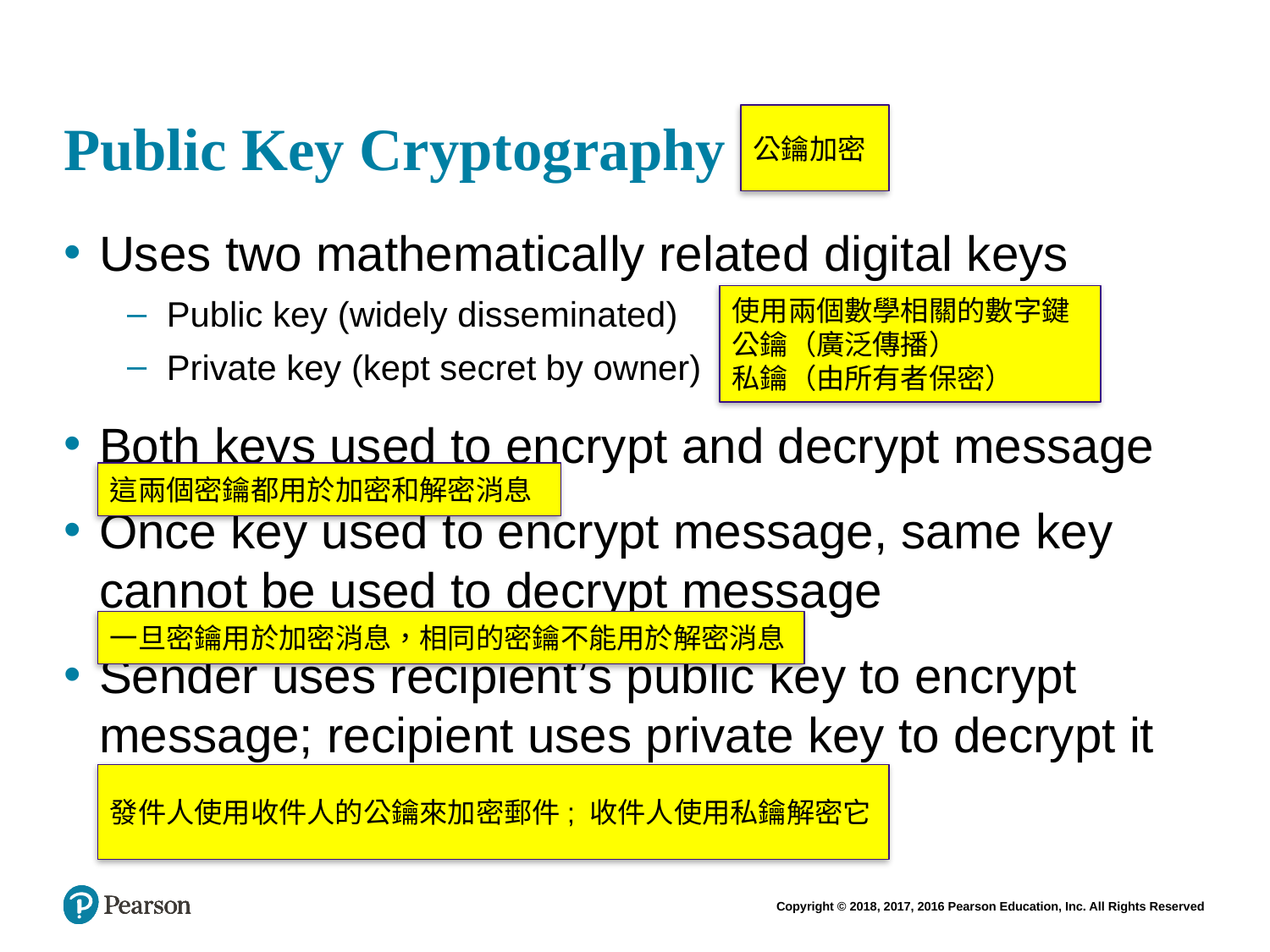

# Public Key Cryptography
公鑰加密
Uses two mathematically related digital keys
Public key (widely disseminated)
Private key (kept secret by owner)
Both keys used to encrypt and decrypt message
Once key used to encrypt message, same key cannot be used to decrypt message
Sender uses recipient’s public key to encrypt message; recipient uses private key to decrypt it
使用兩個數學相關的數字鍵
公鑰（廣泛傳播）
私鑰（由所有者保密）
這兩個密鑰都用於加密和解密消息
一旦密鑰用於加密消息，相同的密鑰不能用於解密消息
發件人使用收件人的公鑰來加密郵件; 收件人使用私鑰解密它